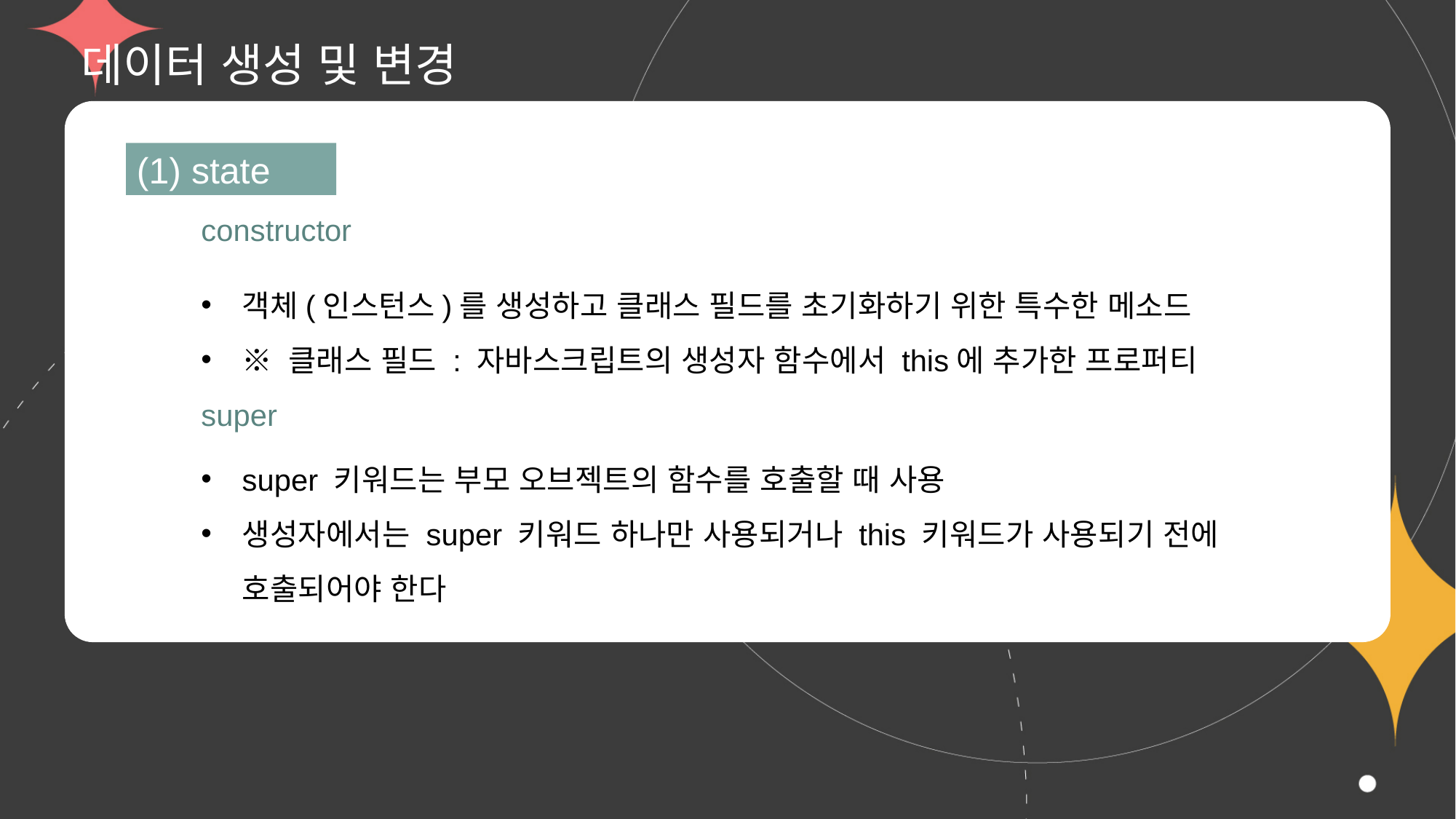

# 데이터 생성 및 변경
(1) state
constructor
객체(인스턴스)를 생성하고 클래스 필드를 초기화하기 위한 특수한 메소드
※ 클래스 필드 : 자바스크립트의 생성자 함수에서 this에 추가한 프로퍼티
super
super 키워드는 부모 오브젝트의 함수를 호출할 때 사용
생성자에서는 super 키워드 하나만 사용되거나 this 키워드가 사용되기 전에 호출되어야 한다